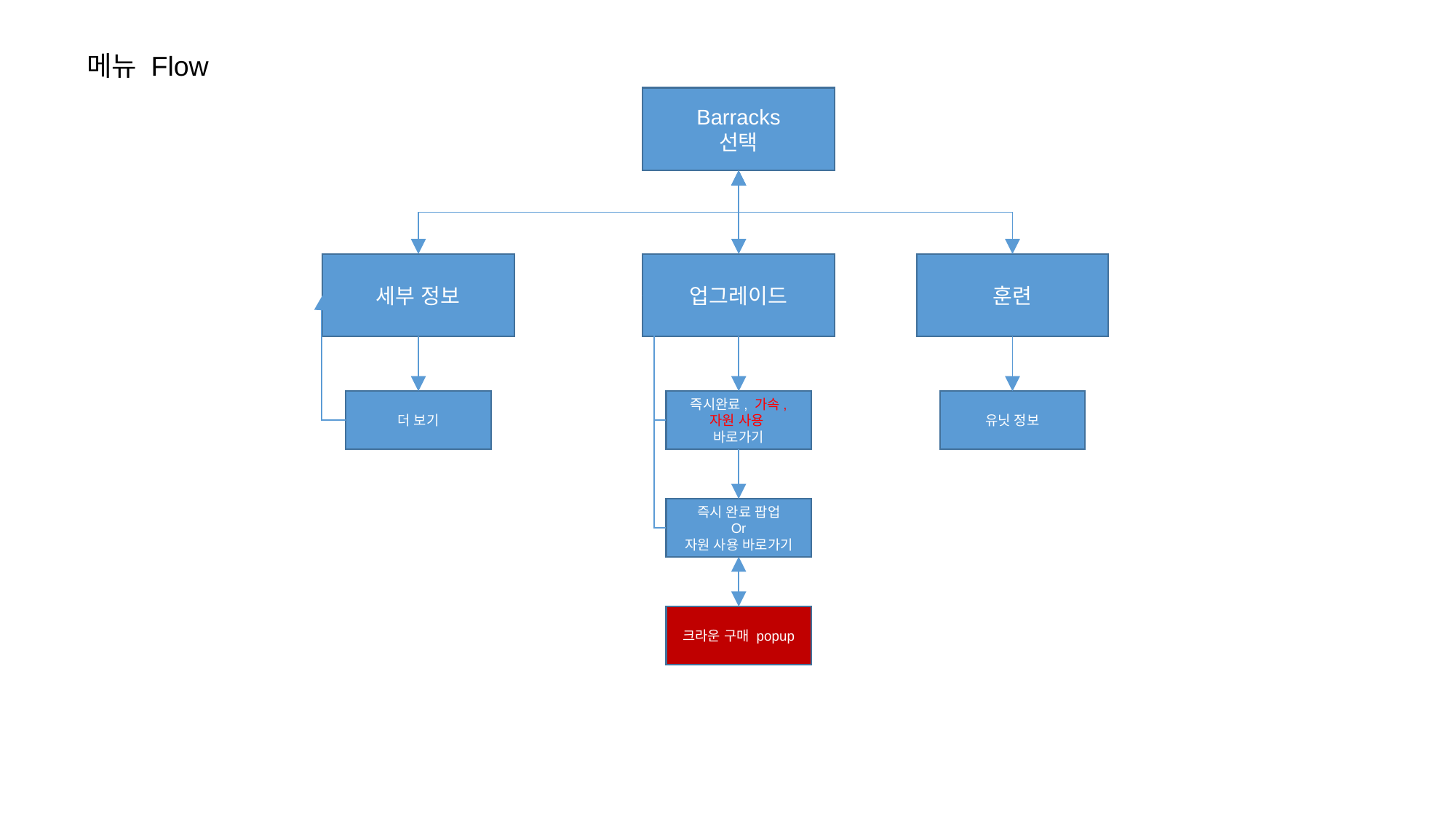

메뉴 Flow
Barracks
선택
세부 정보
업그레이드
훈련
더 보기
즉시완료, 가속, 자원 사용
바로가기
유닛 정보
즉시 완료 팝업
Or
자원 사용 바로가기
크라운 구매 popup